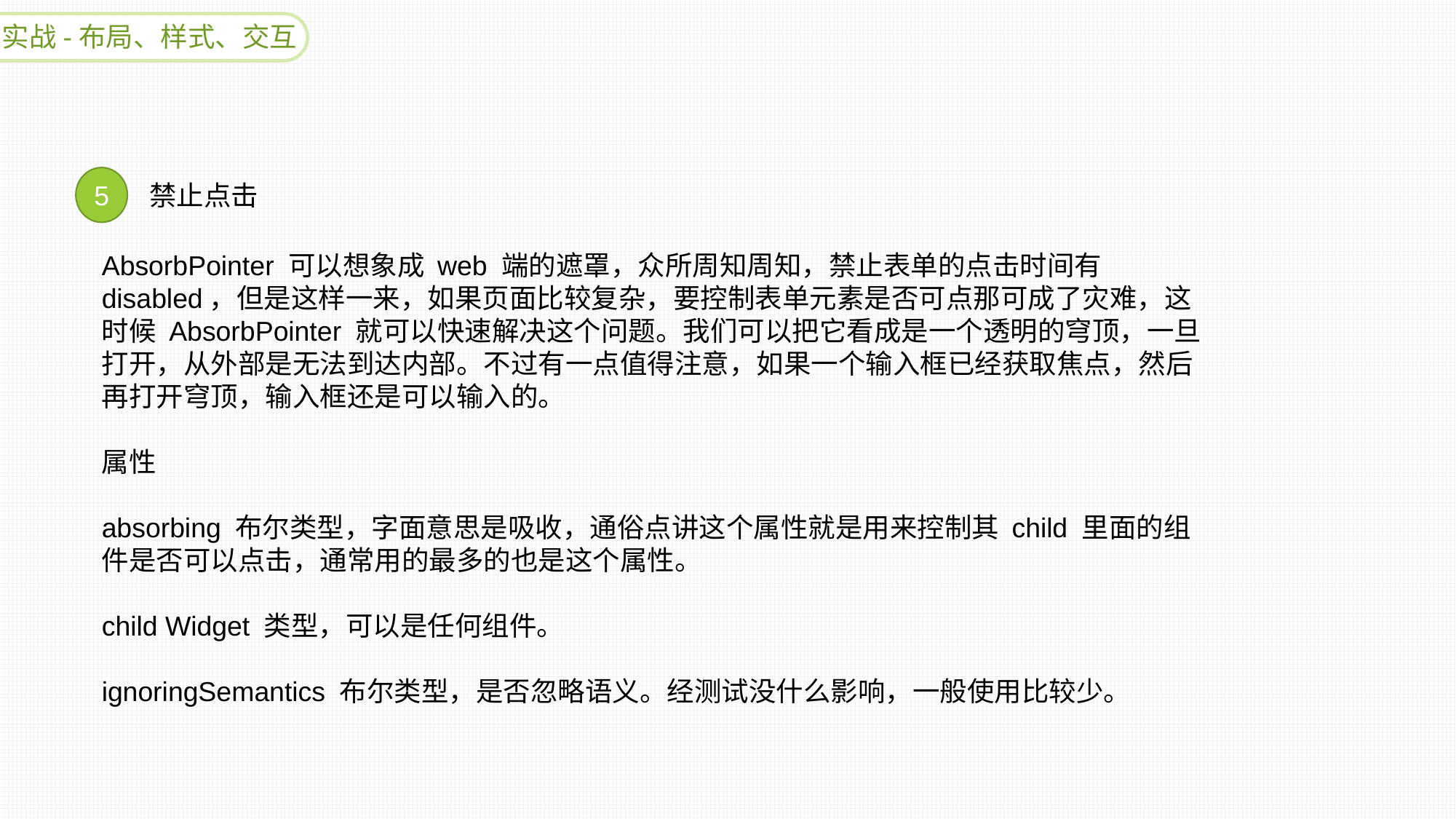

实战-布局、样式、交互
5
禁止点击
AbsorbPointer 可以想象成 web 端的遮罩，众所周知周知，禁止表单的点击时间有 disabled，但是这样一来，如果页面比较复杂，要控制表单元素是否可点那可成了灾难，这时候 AbsorbPointer 就可以快速解决这个问题。我们可以把它看成是一个透明的穹顶，一旦打开，从外部是无法到达内部。不过有一点值得注意，如果一个输入框已经获取焦点，然后再打开穹顶，输入框还是可以输入的。

属性

absorbing 布尔类型，字面意思是吸收，通俗点讲这个属性就是用来控制其 child 里面的组件是否可以点击，通常用的最多的也是这个属性。

child Widget 类型，可以是任何组件。

ignoringSemantics 布尔类型，是否忽略语义。经测试没什么影响，一般使用比较少。